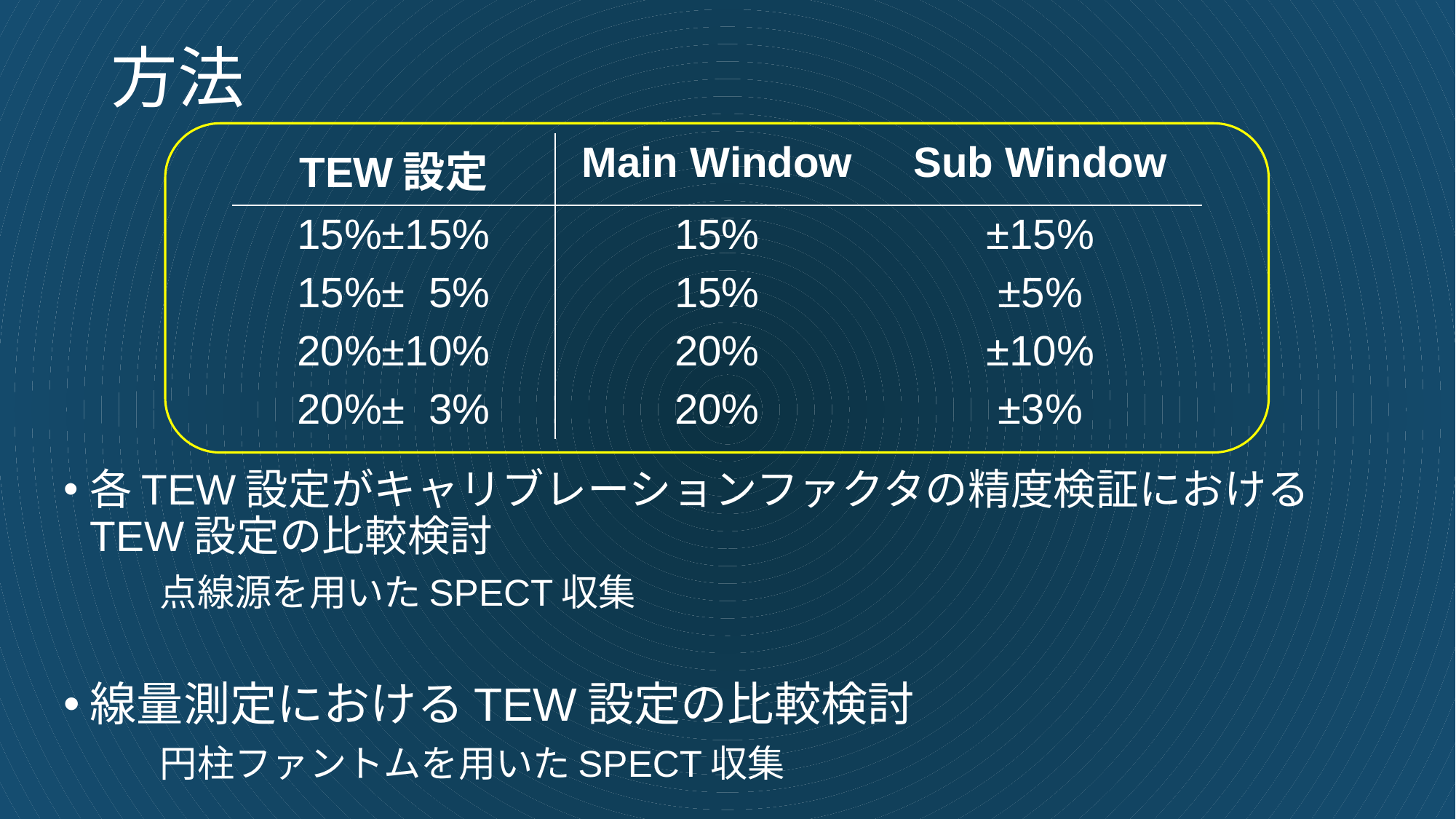

# 方法

| TEW設定 | Main Window | Sub Window |
| --- | --- | --- |
| 15%±15% | 15% | ±15% |
| 15%± 5% | 15% | ±5% |
| 20%±10% | 20% | ±10% |
| 20%± 3% | 20% | ±3% |
各TEW設定がキャリブレーションファクタの精度検証におけるTEW設定の比較検討
	点線源を用いたSPECT収集

線量測定におけるTEW設定の比較検討
	円柱ファントムを用いたSPECT収集